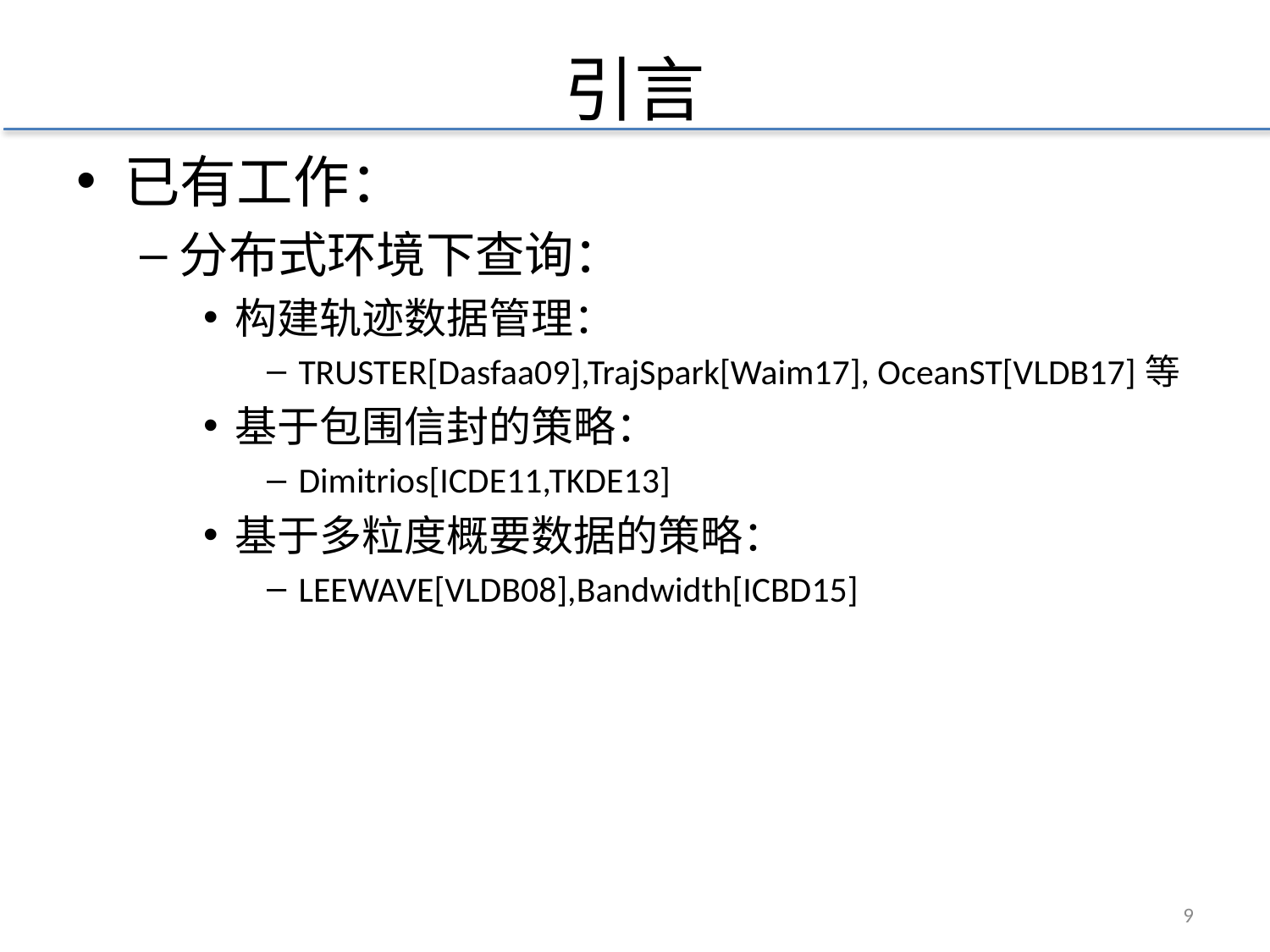

# 引言
已有工作：
分布式环境下查询：
构建轨迹数据管理：
TRUSTER[Dasfaa09],TrajSpark[Waim17], OceanST[VLDB17]等
基于包围信封的策略：
Dimitrios[ICDE11,TKDE13]
基于多粒度概要数据的策略：
LEEWAVE[VLDB08],Bandwidth[ICBD15]
9